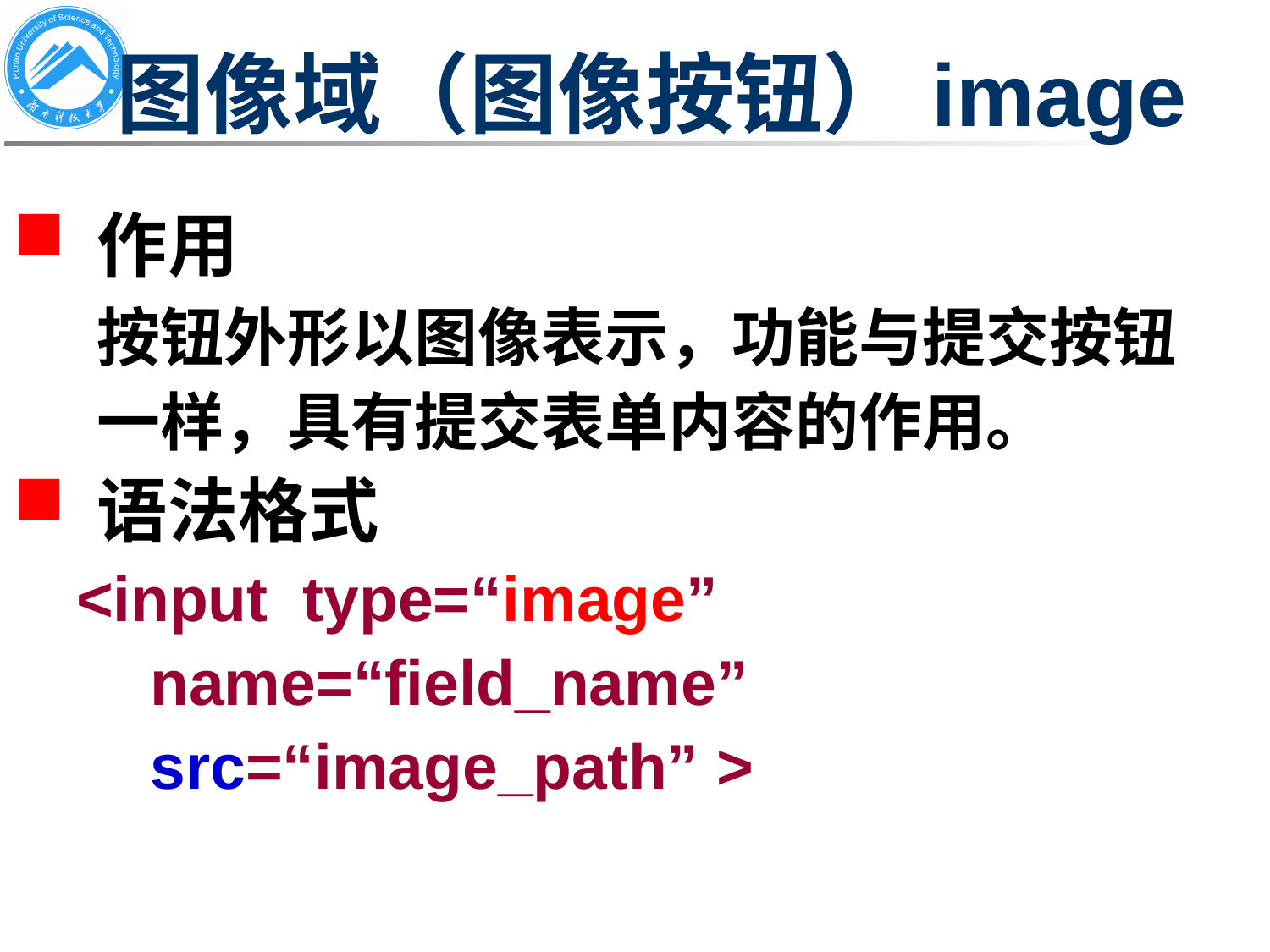

# 图像域（图像按钮）image
作用
	按钮外形以图像表示，功能与提交按钮一样，具有提交表单内容的作用。
语法格式
<input  type=“image” name=“field_name” src=“image_path” >